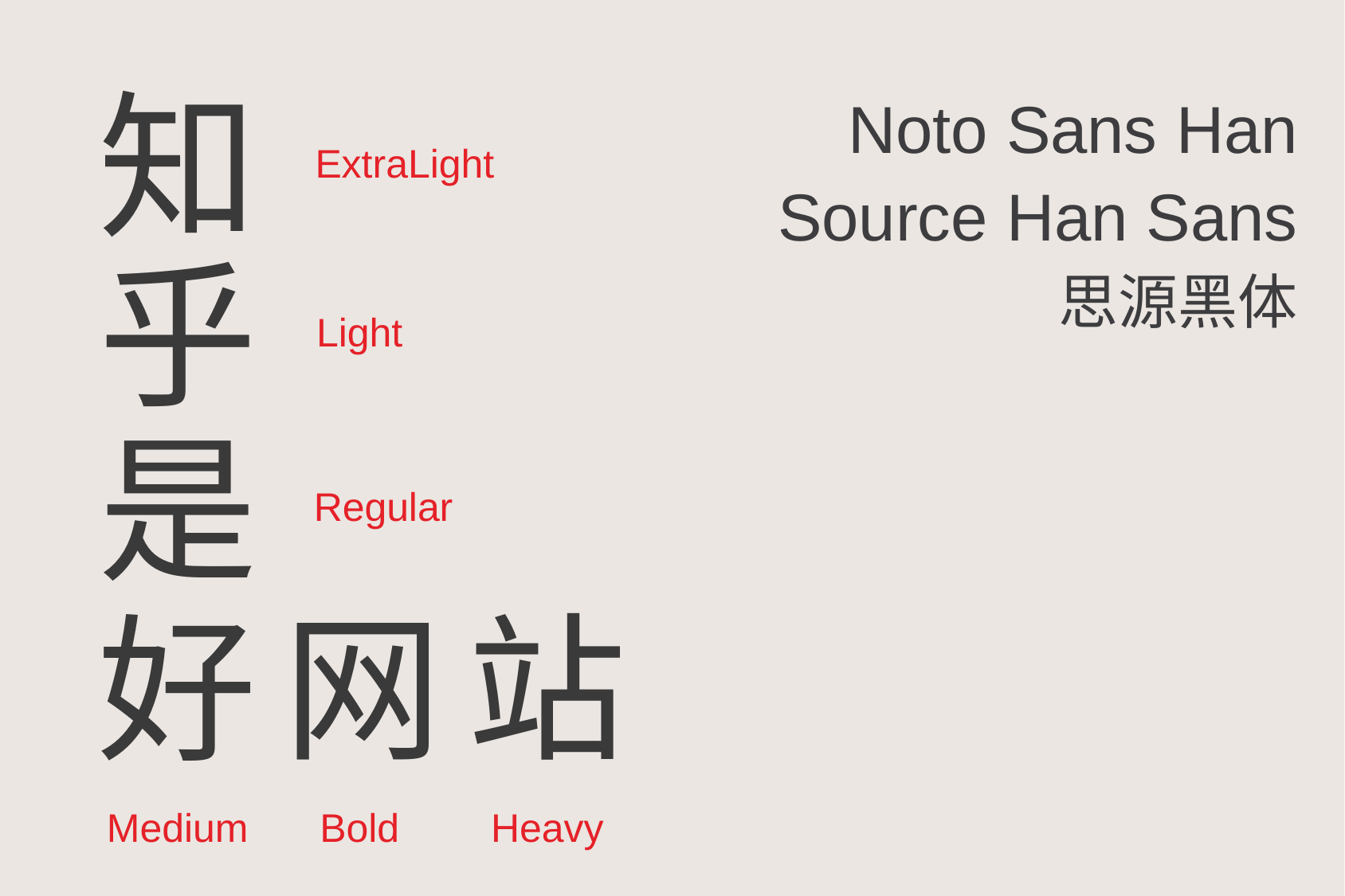

知
Noto Sans Han
Source Han Sans
思源黑体
ExtraLight
乎
Light
是
Regular
网
站
好
Heavy
Bold
Medium